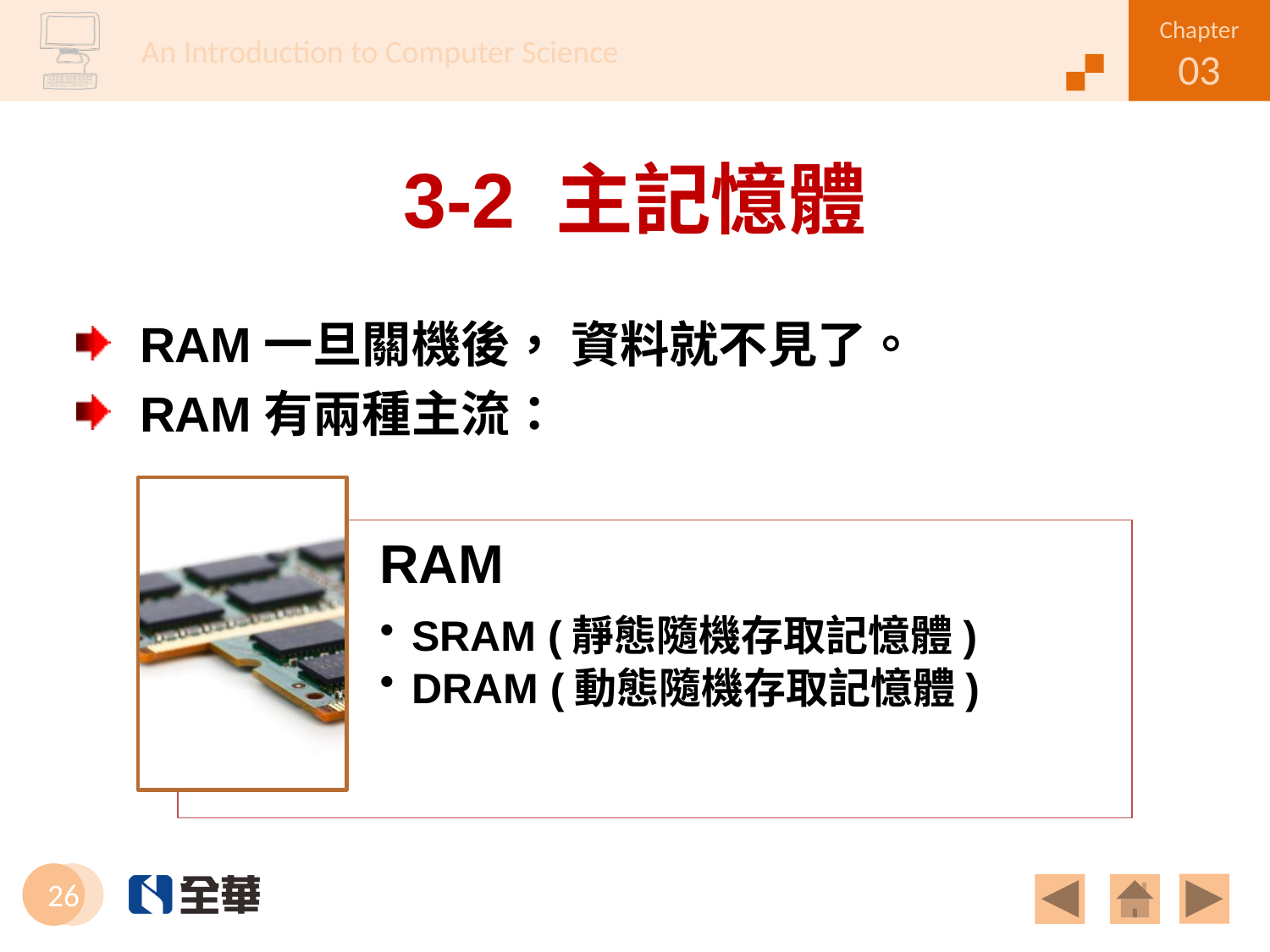

# 3-2 主記憶體
RAM一旦關機後， 資料就不見了。
RAM有兩種主流：
RAM
SRAM (靜態隨機存取記憶體)
DRAM (動態隨機存取記憶體)